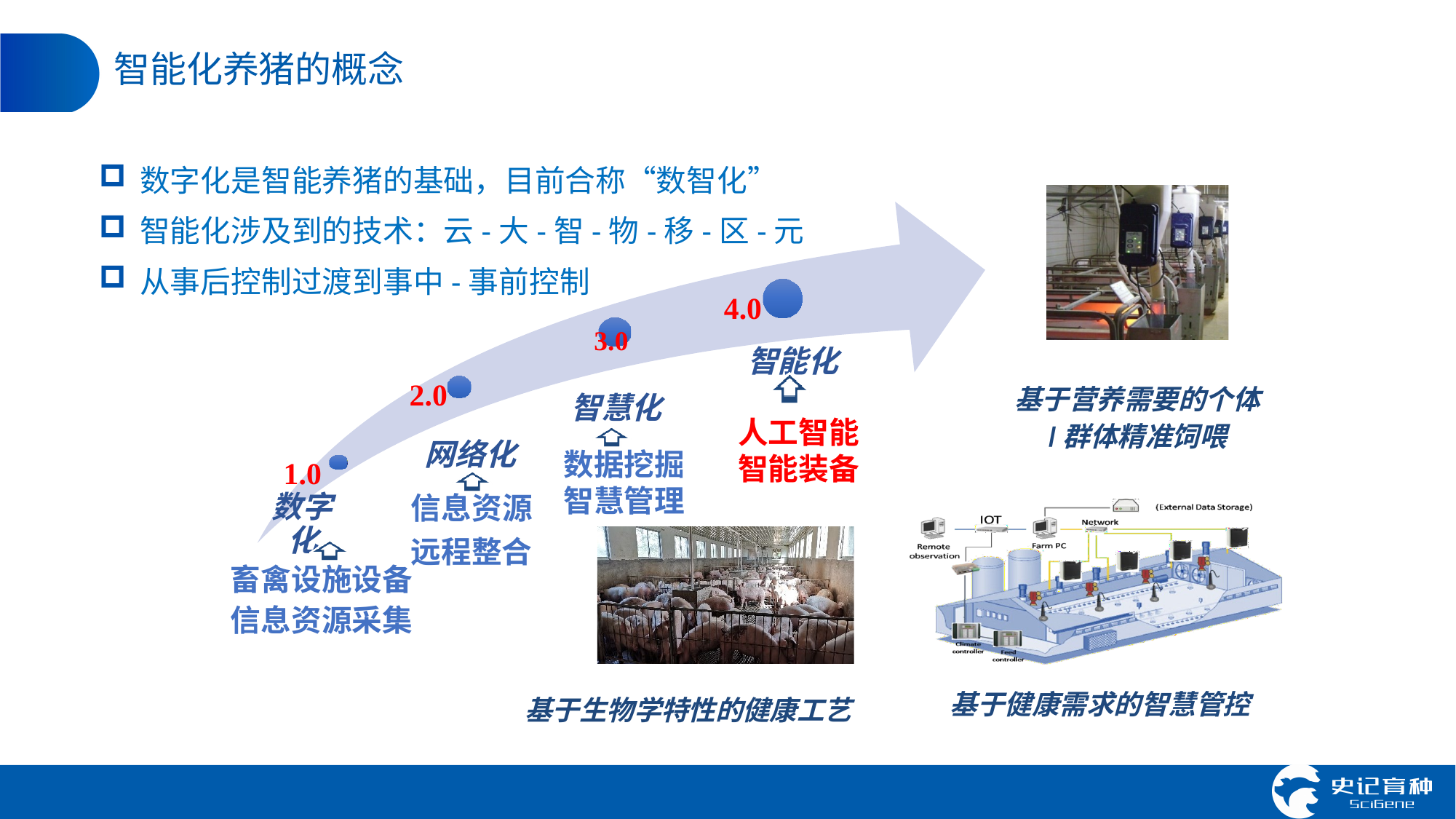

# 智能化养猪的概念
数字化是智能养猪的基础，目前合称“数智化”
智能化涉及到的技术：云-大-智-物-移-区-元
从事后控制过渡到事中-事前控制

4.0
3.0

智能化

人工智能
智能装备
2.0

基于营养需要的个体
/群体精准饲喂
智慧化

网络化
信息资源
数据挖掘
智慧管理
1.0
数字化

远程整合

畜禽设施设备
信息资源采集
基于健康需求的智慧管控
基于生物学特性的健康工艺